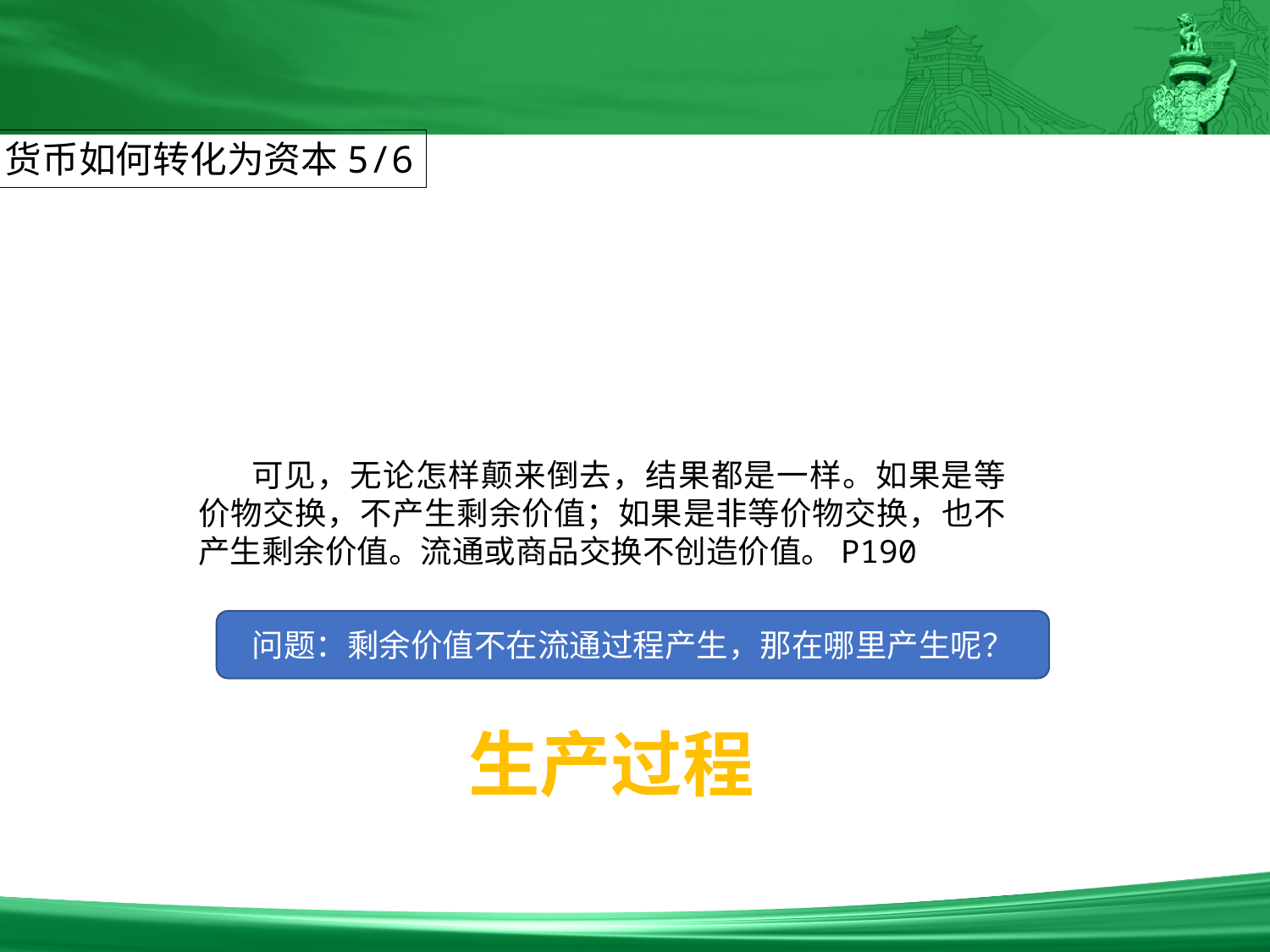

货币如何转化为资本5/6
  可见，无论怎样颠来倒去，结果都是一样。如果是等价物交换，不产生剩余价值；如果是非等价物交换，也不产生剩余价值。流通或商品交换不创造价值。P190
问题：剩余价值不在流通过程产生，那在哪里产生呢？
生产过程